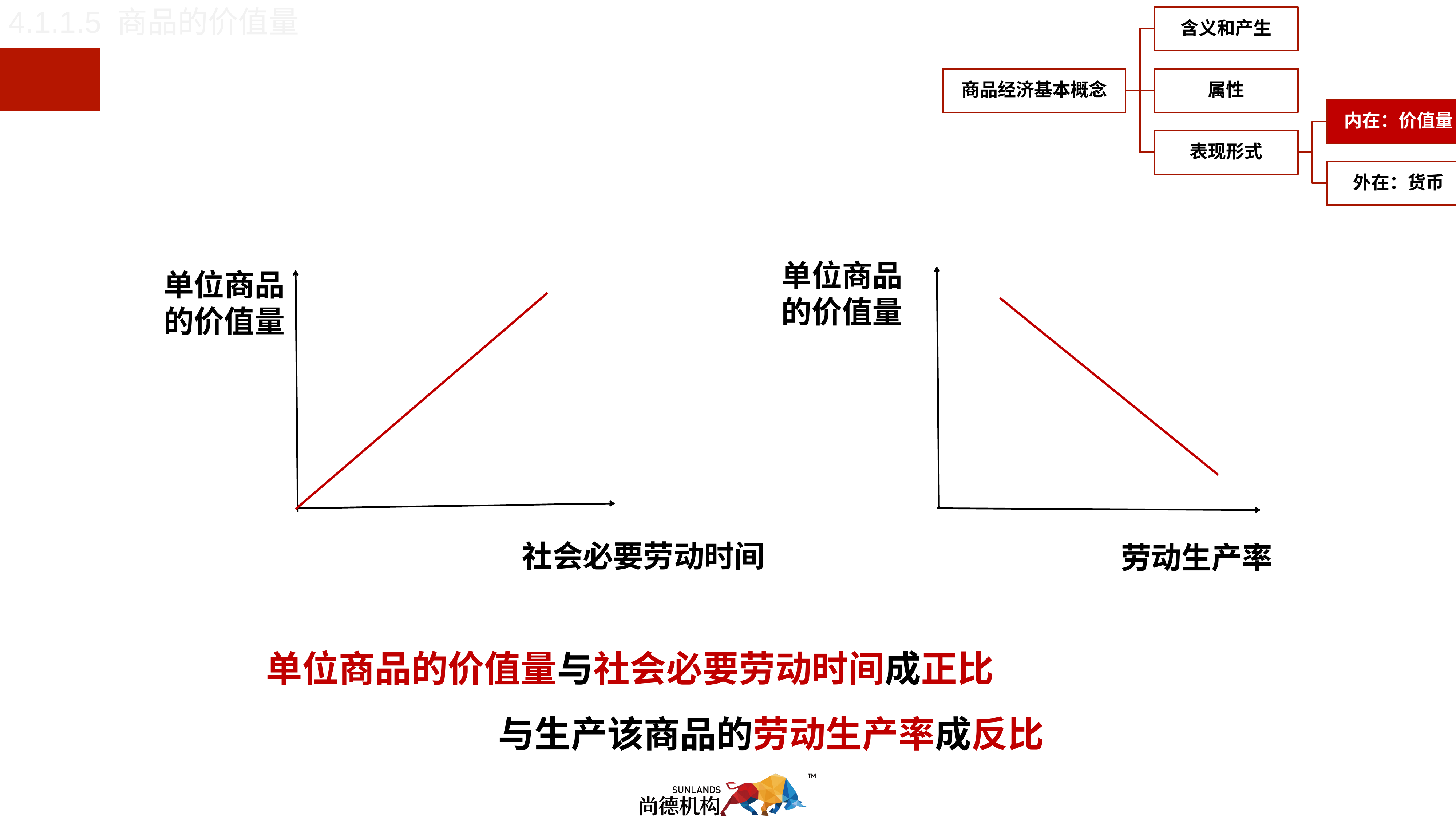

4.1.1.5 商品的价值量
商品经济基本概念
含义和产生
属性
表现形式
内在：价值量
外在：货币
单位商品
的价值量
单位商品
的价值量
社会必要劳动时间
劳动生产率
单位商品的价值量与社会必要劳动时间成正比
                           与生产该商品的劳动生产率成反比